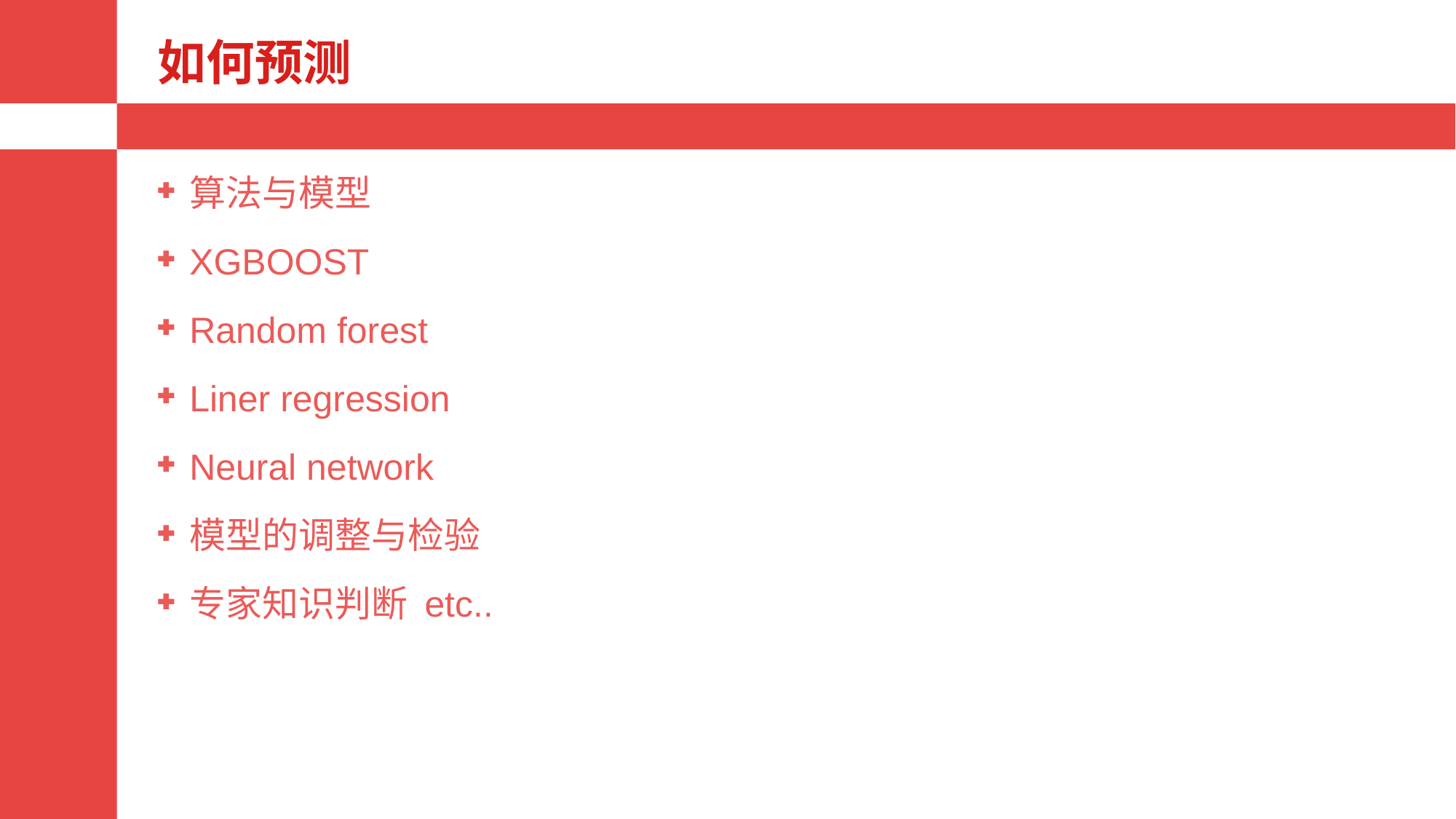

# 如何预测
算法与模型
XGBOOST
Random forest
Liner regression
Neural network
模型的调整与检验
专家知识判断 etc..